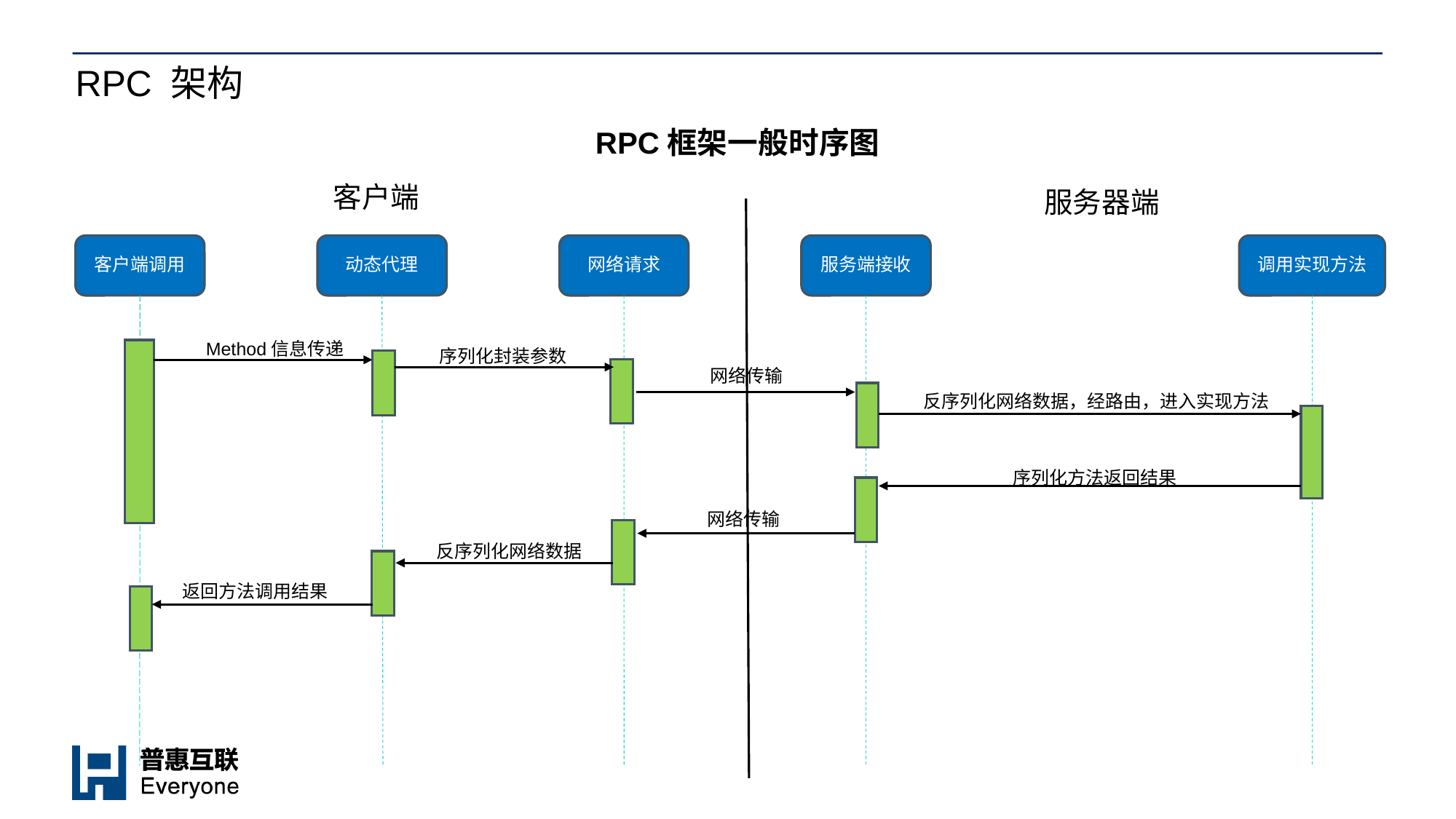

# RPC 架构
RPC框架一般时序图
客户端
服务器端
客户端调用
动态代理
网络请求
服务端接收
调用实现方法

Method信息传递
序列化封装参数

网络传输

反序列化网络数据，经路由，进入实现方法

序列化方法返回结果

网络传输

反序列化网络数据

返回方法调用结果